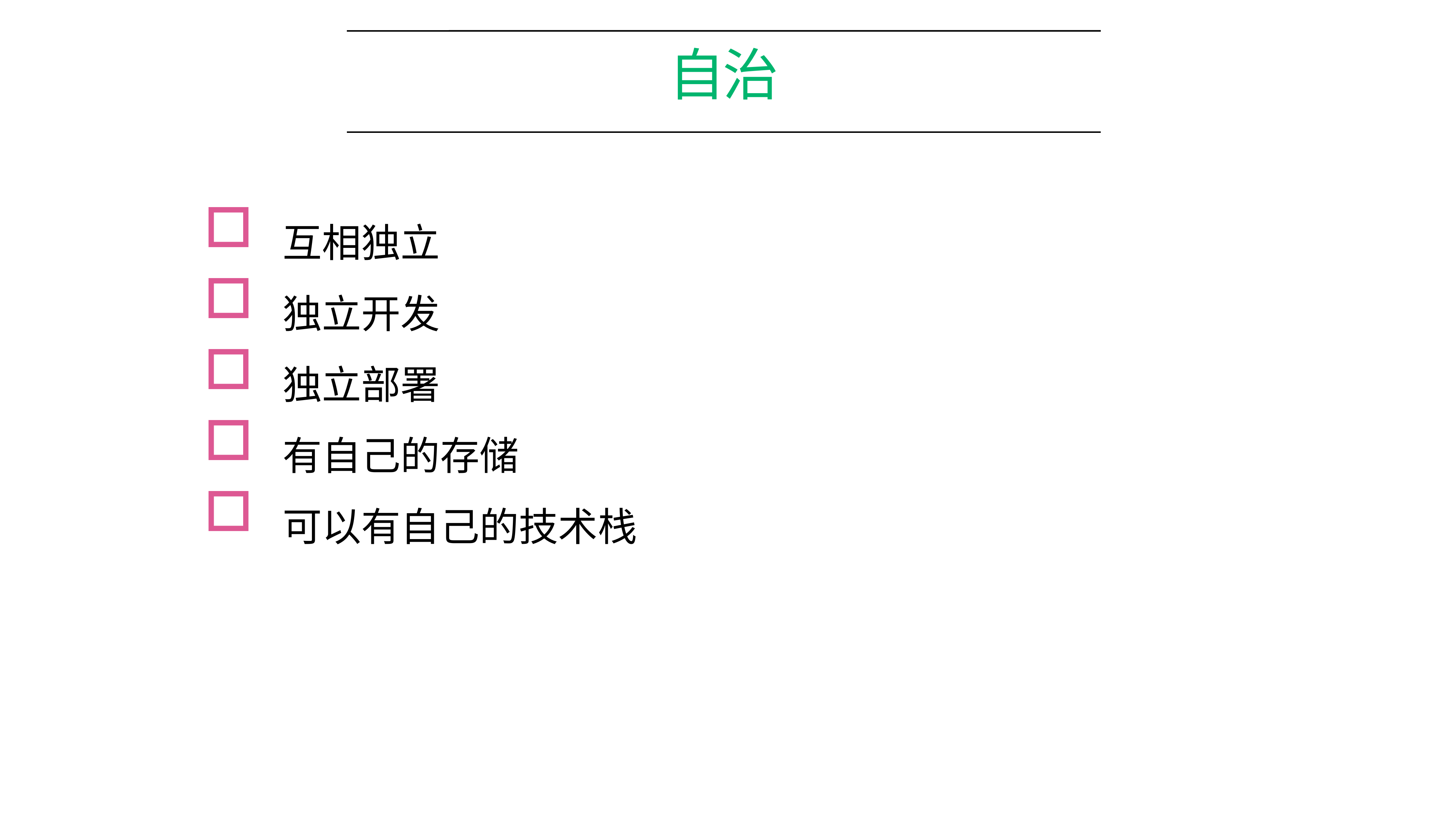

# 自治
互相独立
独立开发
独立部署
有自己的存储
可以有自己的技术栈